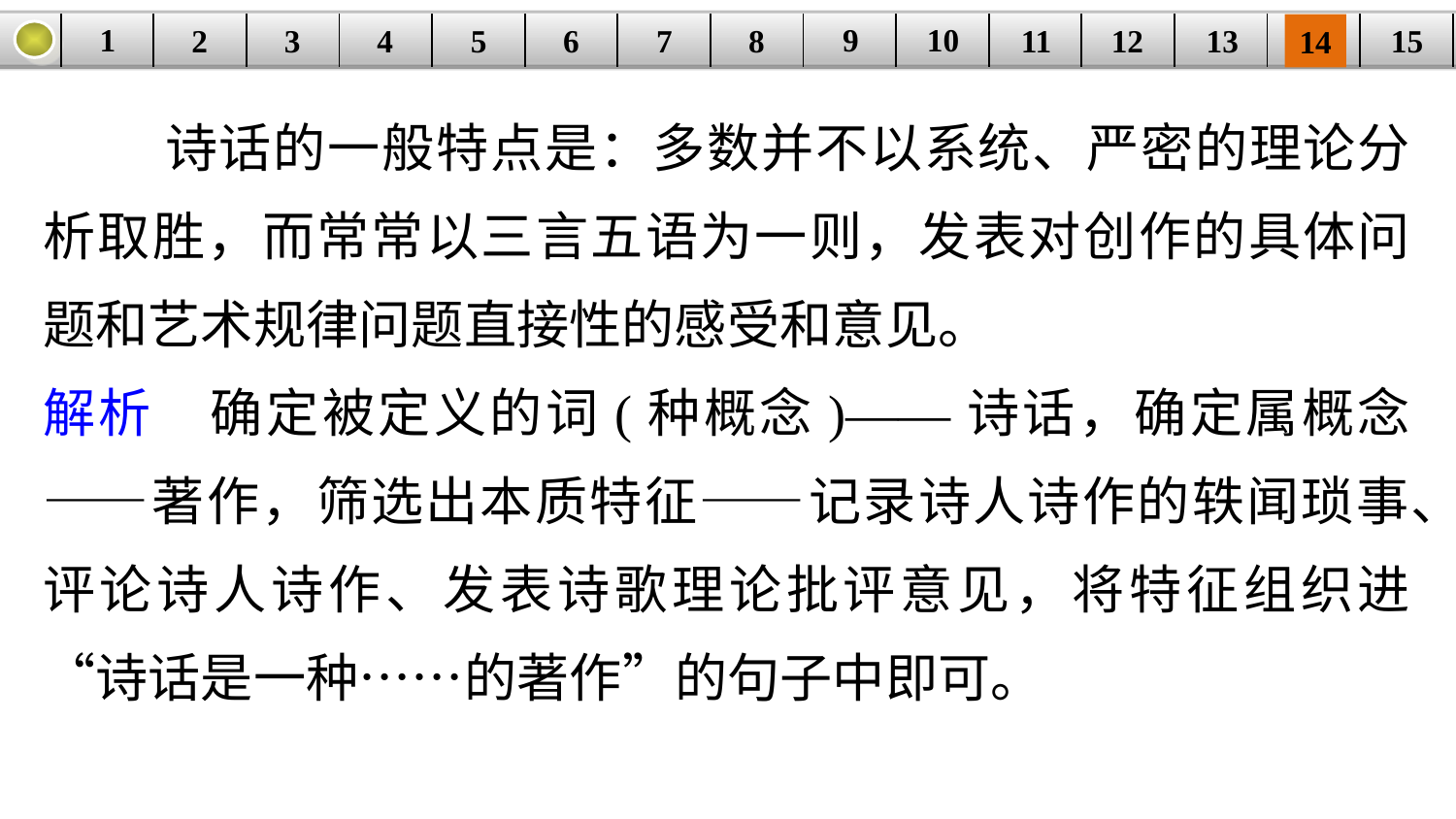

9
10
1
3
4
5
6
8
11
2
12
15
|  |  |  |  |  |  |  |  |  |  |  |  |  |  |  |
| --- | --- | --- | --- | --- | --- | --- | --- | --- | --- | --- | --- | --- | --- | --- |
7
13
14

        诗话的一般特点是：多数并不以系统、严密的理论分析取胜，而常常以三言五语为一则，发表对创作的具体问题和艺术规律问题直接性的感受和意见。
解析　确定被定义的词(种概念)——诗话，确定属概念——著作，筛选出本质特征——记录诗人诗作的轶闻琐事、评论诗人诗作、发表诗歌理论批评意见，将特征组织进“诗话是一种……的著作”的句子中即可。